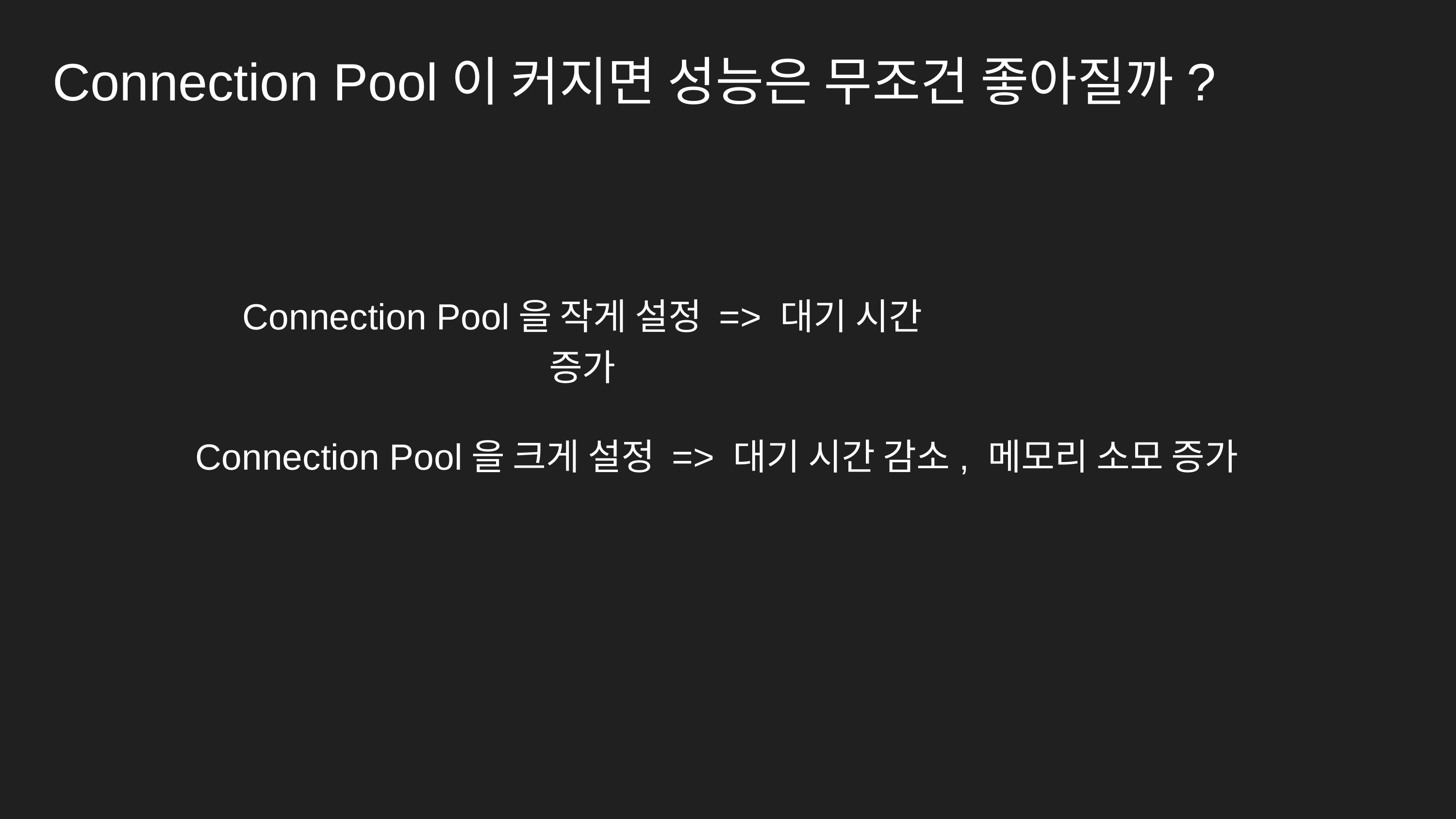

Connection Pool이 커지면 성능은 무조건 좋아질까?
Connection Pool을 작게 설정 => 대기 시간 증가
Connection Pool을 크게 설정 => 대기 시간 감소, 메모리 소모 증가